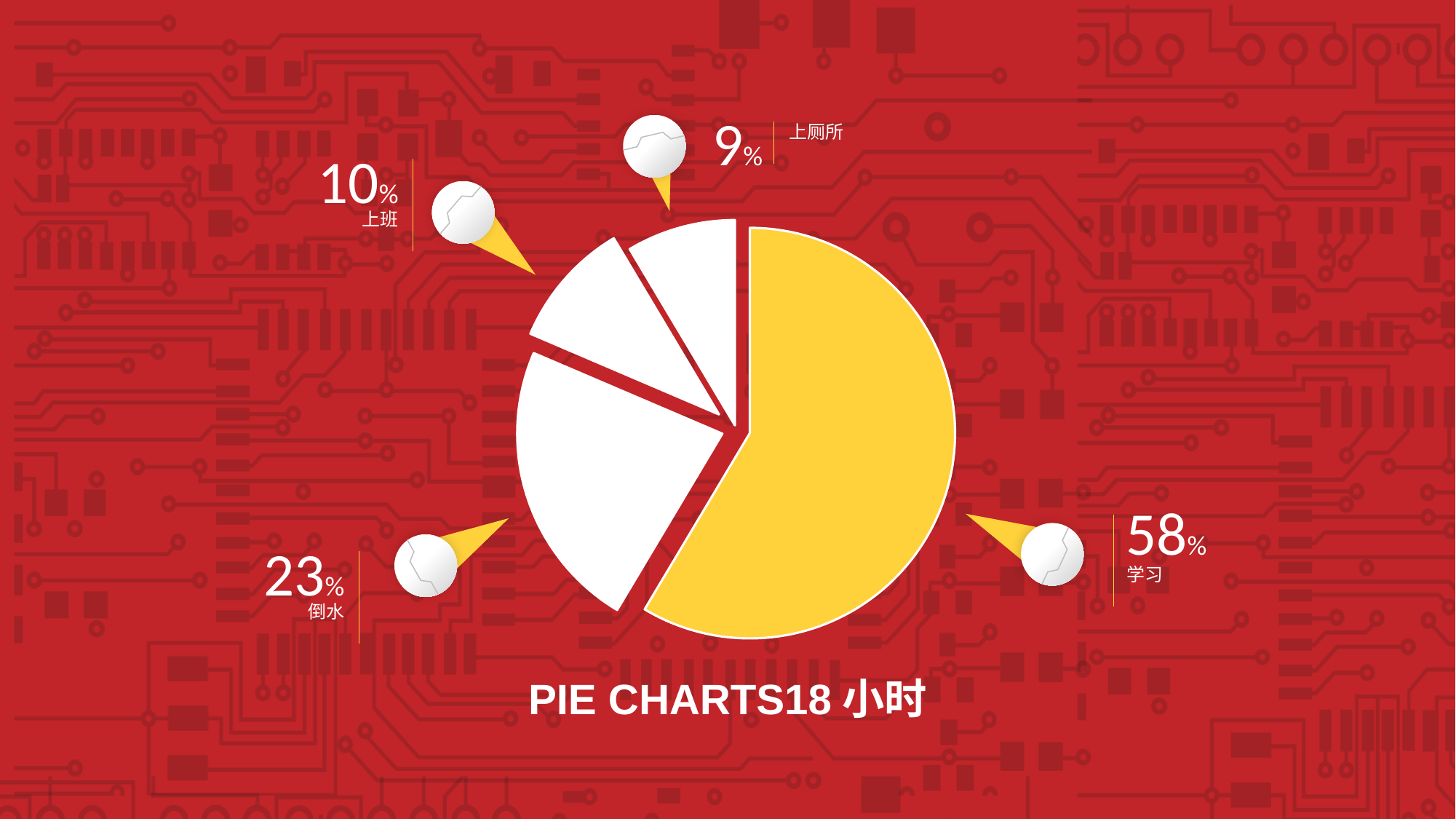

9%

上厕所

### Chart

| Category | 销售额 |
|---|---|
| 第一季度 | 8.2 |
| 第二季度 | 3.2 |
| 第三季度 | 1.4 |
| 第四季度 | 1.2 |
10%

上班

58%
23%
学习
倒水
PIE CHARTS18小时